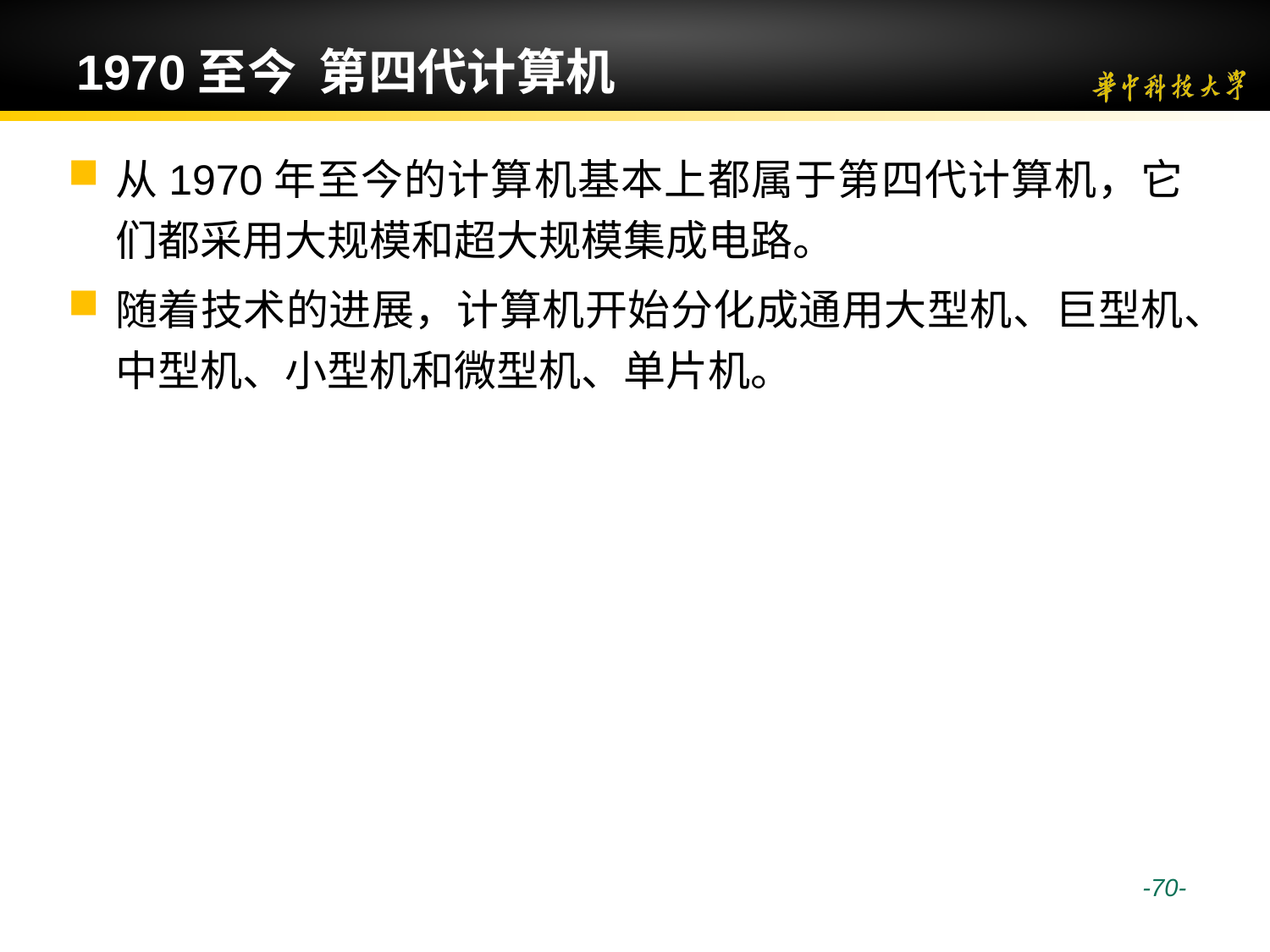

# 1970至今  第四代计算机
从1970年至今的计算机基本上都属于第四代计算机，它们都采用大规模和超大规模集成电路。
随着技术的进展，计算机开始分化成通用大型机、巨型机、中型机、小型机和微型机、单片机。

 -70-